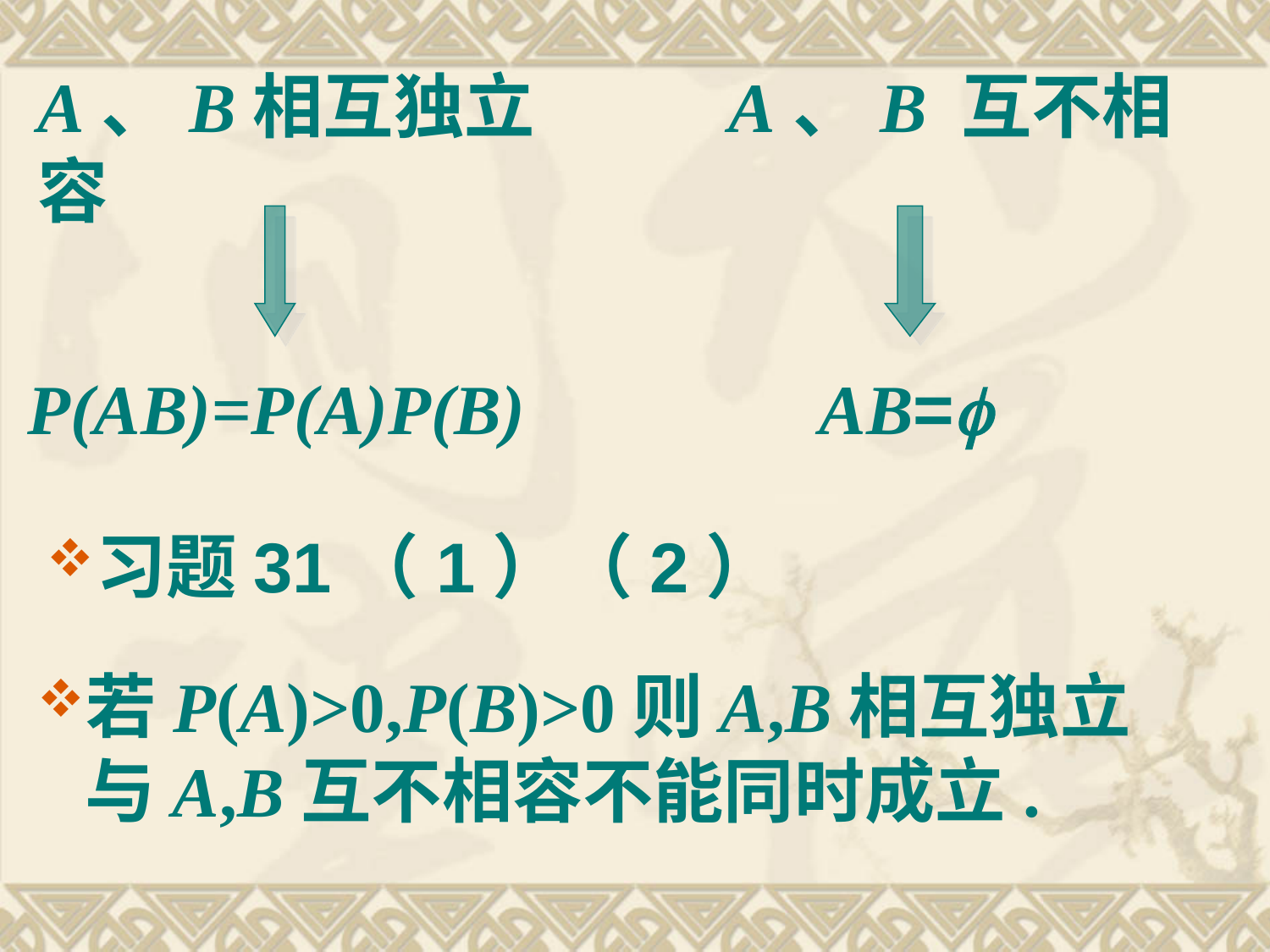

# A、B相互独立           A、B 互不相容

P(AB)=P(A)P(B)
          AB=φ
习题31（1）（2）
若P(A)>0,P(B)>0则A,B相互独立与A,B互不相容不能同时成立.